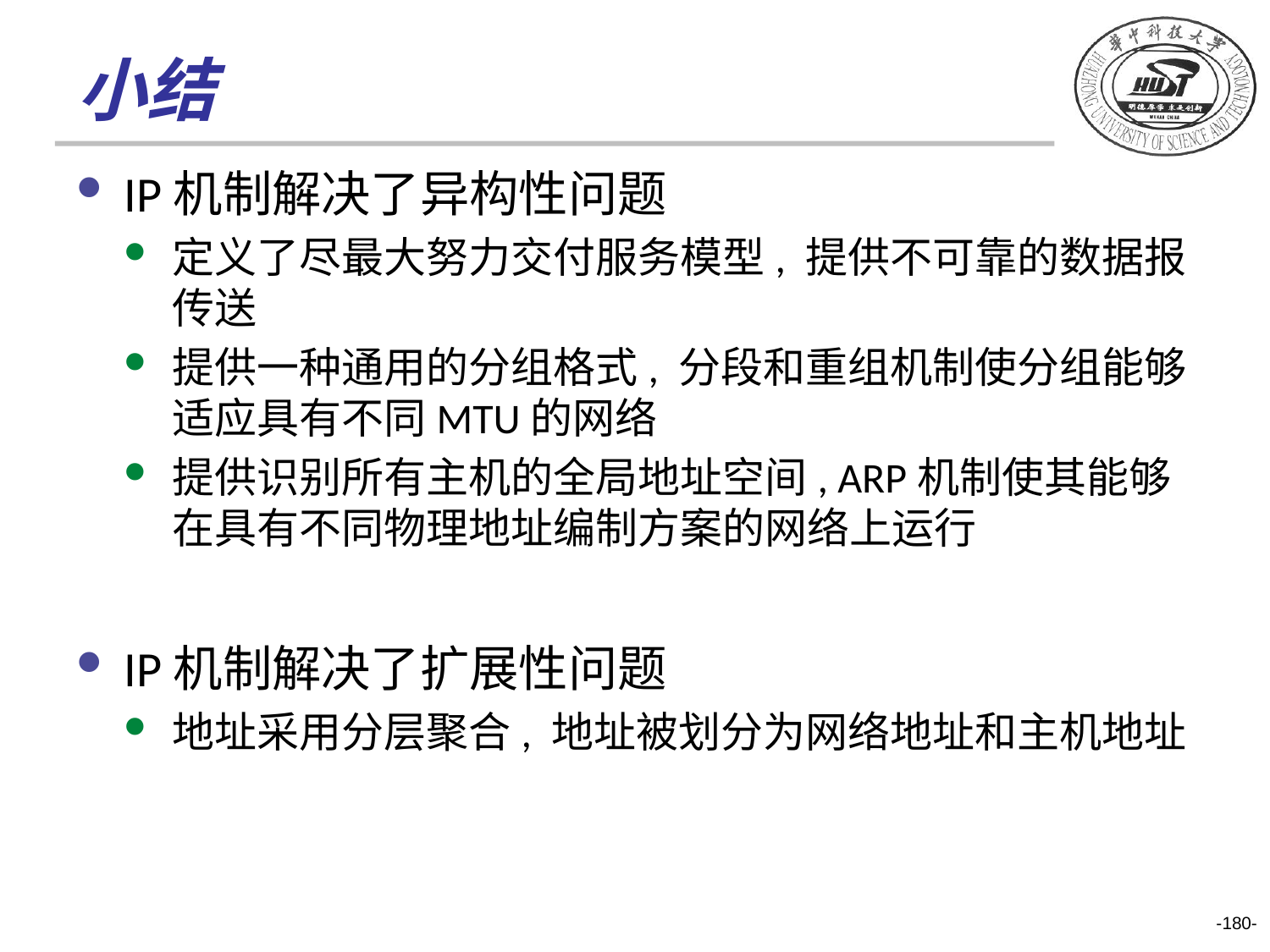

# 小结
IP机制解决了异构性问题
定义了尽最大努力交付服务模型, 提供不可靠的数据报传送
提供一种通用的分组格式, 分段和重组机制使分组能够适应具有不同MTU的网络
提供识别所有主机的全局地址空间, ARP机制使其能够在具有不同物理地址编制方案的网络上运行

IP机制解决了扩展性问题
地址采用分层聚合, 地址被划分为网络地址和主机地址
-180-